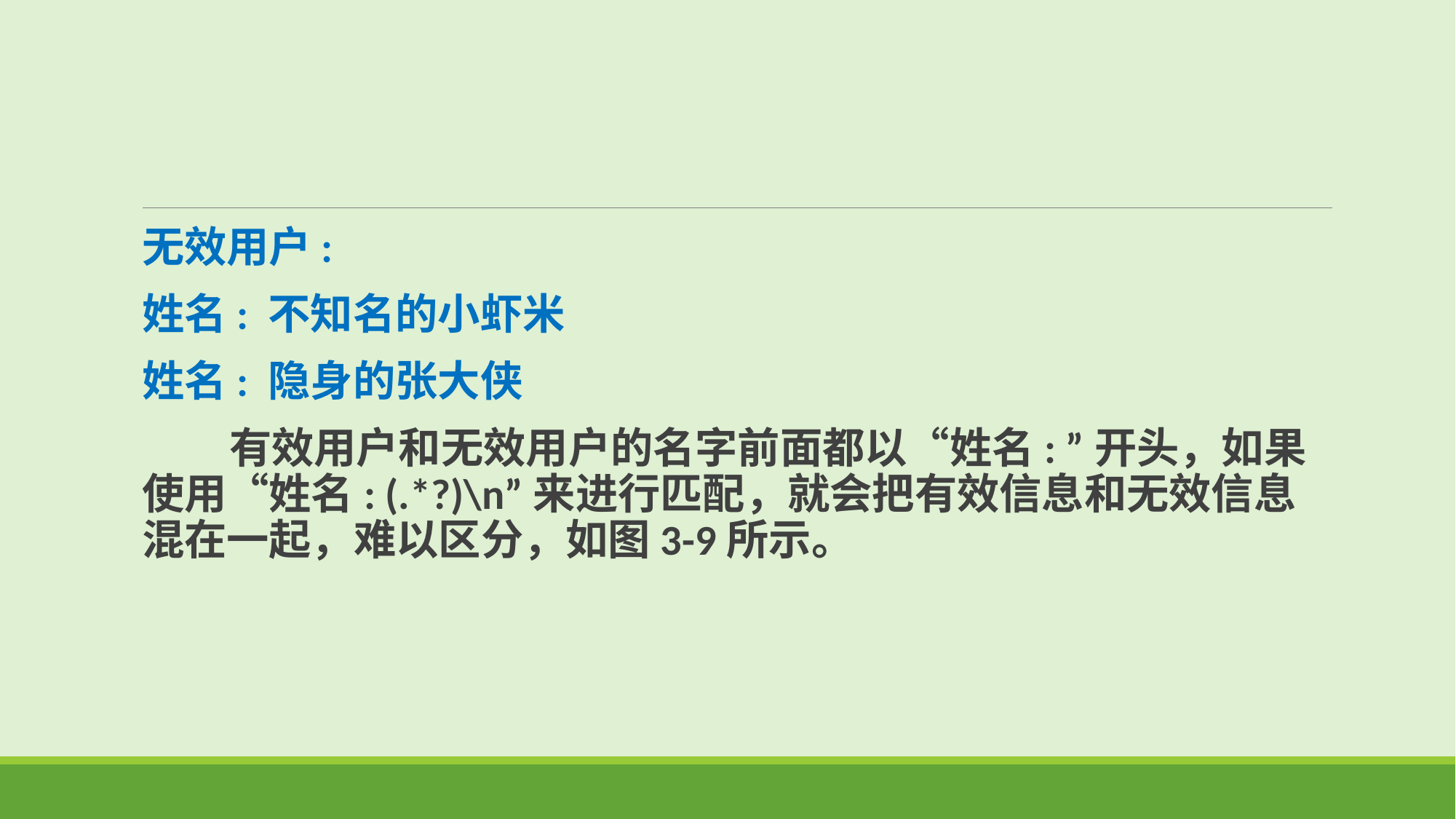

无效用户:
姓名: 不知名的小虾米
姓名: 隐身的张大侠
        有效用户和无效用户的名字前面都以“姓名: ”开头，如果使用“姓名: (.*?)\n”来进行匹配，就会把有效信息和无效信息混在一起，难以区分，如图3-9所示。